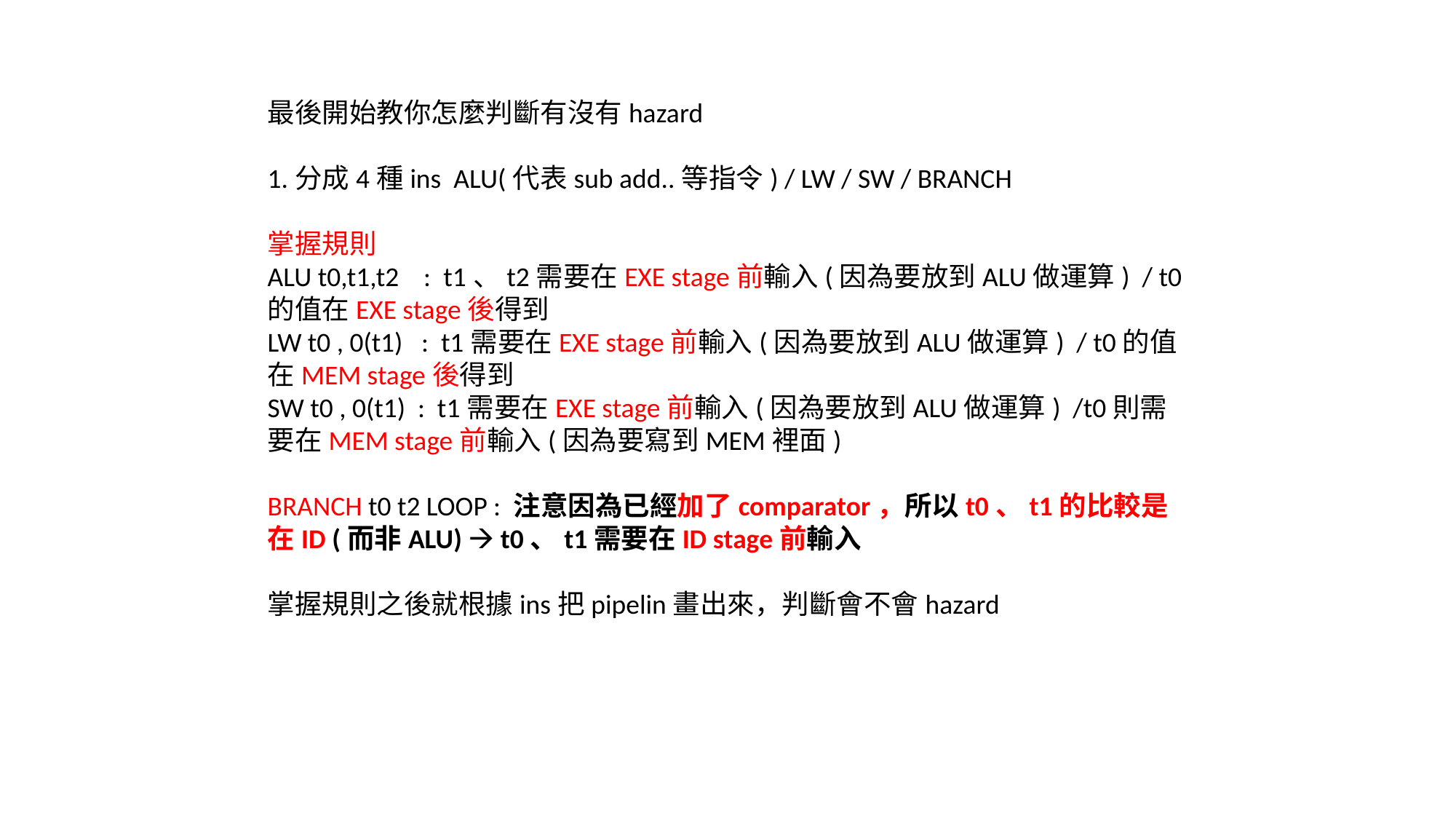

最後開始教你怎麼判斷有沒有hazard

1.分成4種ins  ALU(代表sub add..等指令) / LW / SW / BRANCH

掌握規則
ALU t0,t1,t2    :  t1、t2需要在EXE stage前輸入(因為要放到ALU做運算)  / t0的值在EXE stage後得到
LW t0 , 0(t1)   :  t1需要在EXE stage前輸入(因為要放到ALU做運算)  / t0的值在MEM stage後得到
SW t0 , 0(t1)  :  t1需要在EXE stage前輸入(因為要放到ALU做運算)  /t0則需要在MEM stage前輸入(因為要寫到MEM裡面)

BRANCH t0 t2 LOOP : 注意因為已經加了comparator，所以t0、t1的比較是在ID (而非ALU) 🡪 t0、t1需要在ID stage前輸入

掌握規則之後就根據ins把pipelin畫出來，判斷會不會hazard